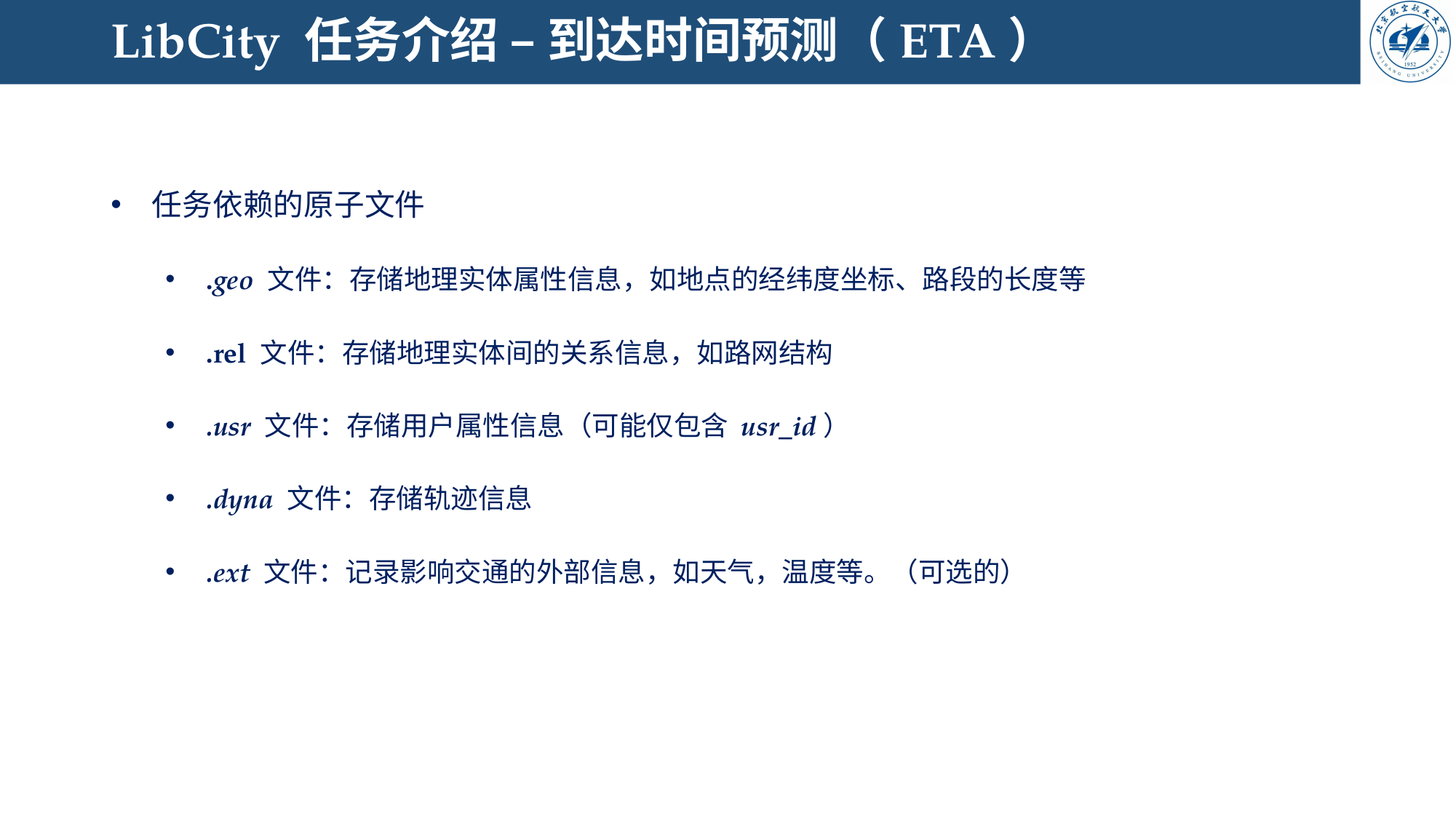

# LibCity 任务介绍 – 到达时间预测（ETA）
任务依赖的原子文件
.geo 文件：存储地理实体属性信息，如地点的经纬度坐标、路段的长度等
.rel 文件：存储地理实体间的关系信息，如路网结构
.usr 文件：存储用户属性信息（可能仅包含 usr_id）
.dyna 文件：存储轨迹信息
.ext 文件：记录影响交通的外部信息，如天气，温度等。（可选的）